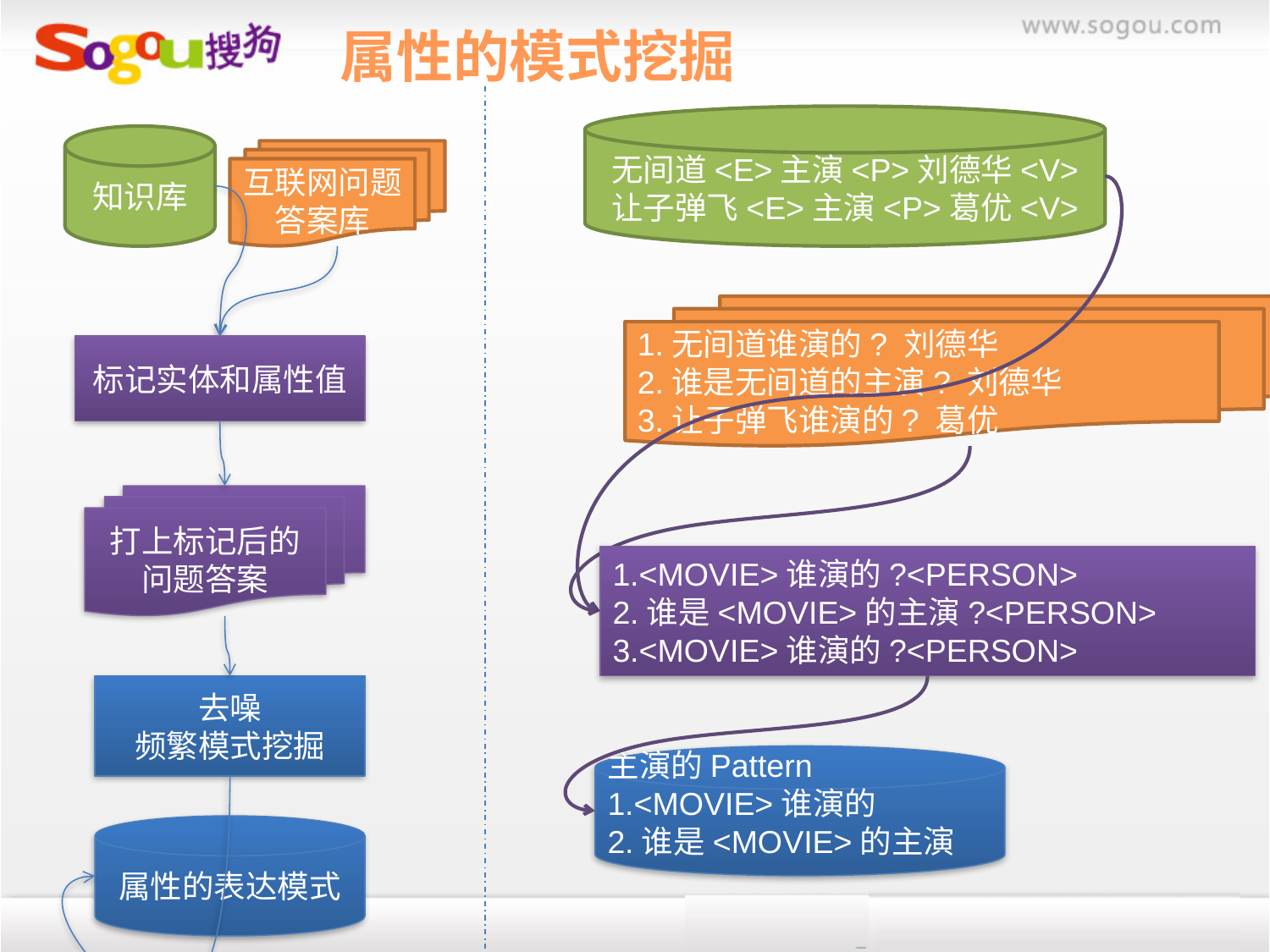

# 属性的模式挖掘
无间道<E>主演<P>刘德华<V>
让子弹飞<E>主演<P>葛优<V>
知识库
互联网问题答案库
1.无间道谁演的? 刘德华
2.谁是无间道的主演? 刘德华
3.让子弹飞谁演的? 葛优
标记实体和属性值
打上标记后的问题答案
1.<MOVIE>谁演的?<PERSON>
2.谁是<MOVIE>的主演?<PERSON>
3.<MOVIE>谁演的?<PERSON>
去噪
频繁模式挖掘
主演的Pattern
1.<MOVIE>谁演的
2.谁是<MOVIE>的主演

属性的表达模式